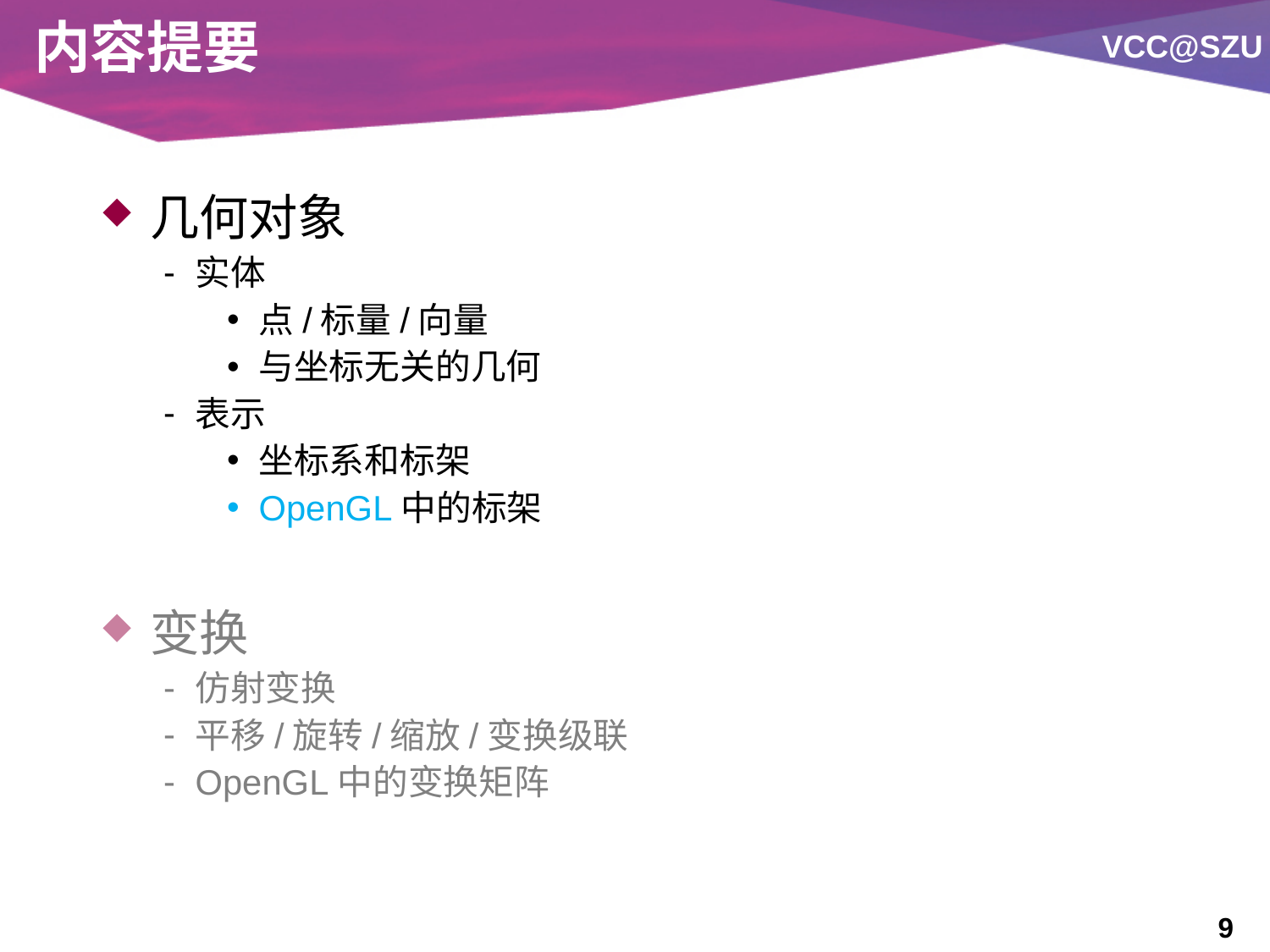

# 内容提要
几何对象
实体
点/标量/向量
与坐标无关的几何
表示
坐标系和标架
OpenGL中的标架

变换
仿射变换
平移/旋转/缩放/变换级联
OpenGL中的变换矩阵

9